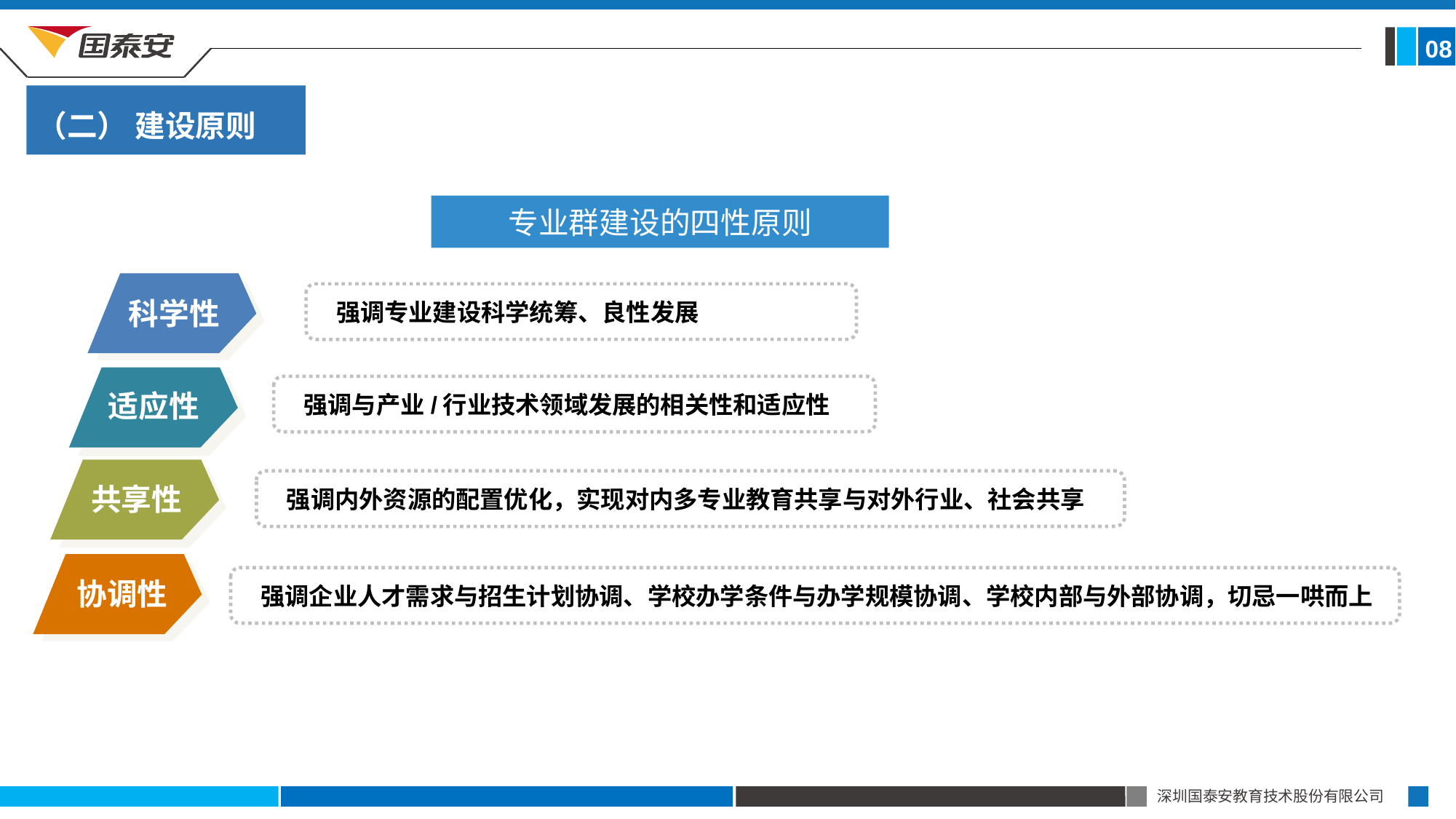

08

（二） 建设原则
专业群建设的四性原则

  强调专业建设科学统筹、良性发展
  强调与产业/行业技术领域发展的相关性和适应性
  强调内外资源的配置优化，实现对内多专业教育共享与对外行业、社会共享
  强调企业人才需求与招生计划协调、学校办学条件与办学规模协调、学校内部与外部协调，切忌一哄而上
科学性
适应性
共享性
协调性